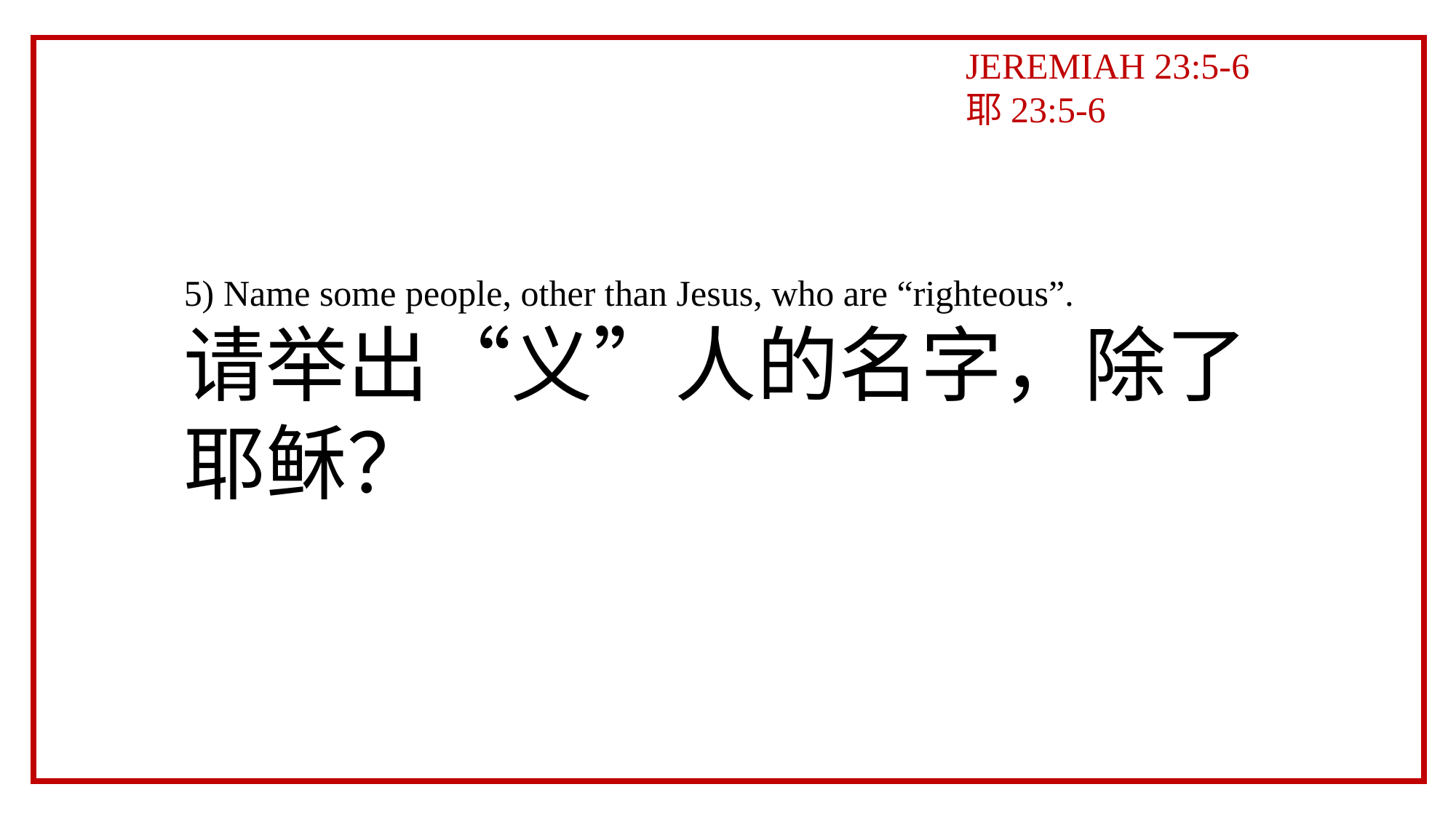

JEREMIAH 23:5-6
耶23:5-6
5) Name some people, other than Jesus, who are “righteous”.
请举出“义”人的名字，除了耶稣？